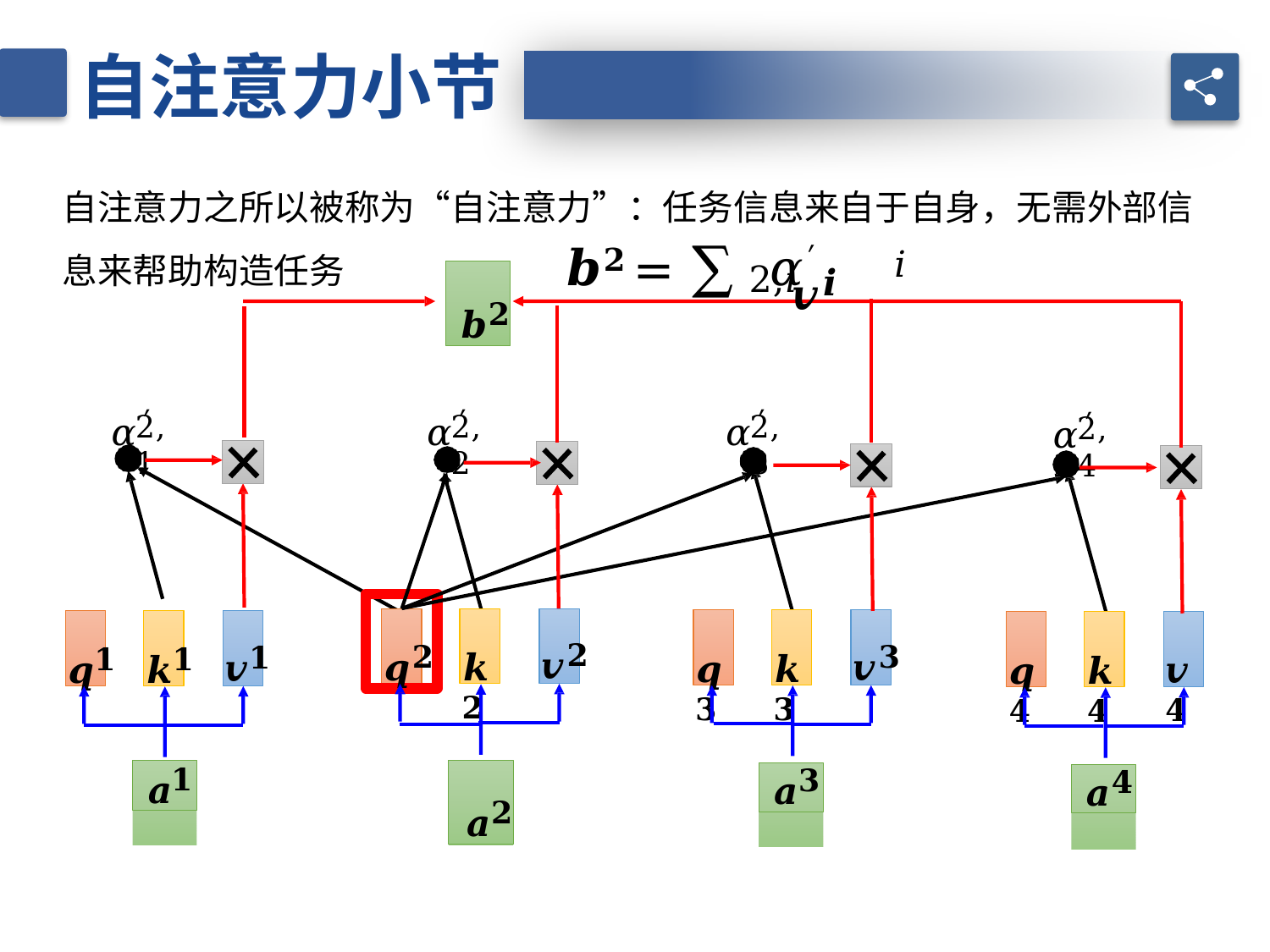

自注意力小节

自注意力之所以被称为“自注意力”：任务信息来自于自身，无需外部信息来帮助构造任务
𝒗𝒊
𝒃𝟐 = ∑  𝛼′
𝑖
2,𝑖

𝒃𝟐

𝛼′
𝛼′
𝛼′
𝛼′
2,1
2,2
2,3
2,4

𝒒𝟐
𝒗𝟐
𝒌𝟐
𝒗𝟑
𝒗𝟏
𝒒𝟑
𝒌𝟑
𝒗𝟒
𝒒𝟏
𝒌𝟏
𝒒𝟒
𝒌𝟒

𝒂𝟏

𝒂𝟐

𝒂𝟑

𝒂𝟒